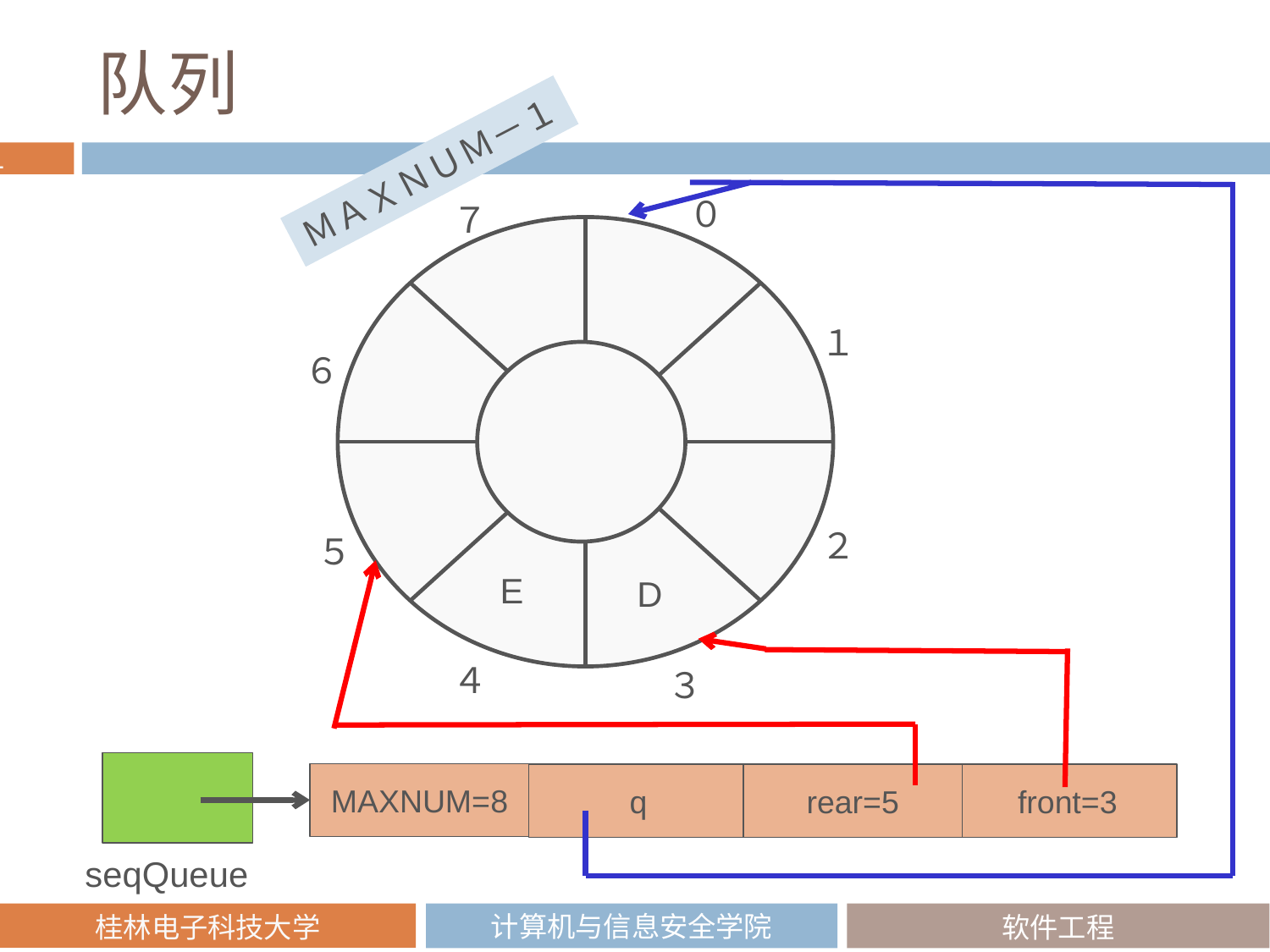

# 队列
ＭＡＸＮＵＭ－１

０
７

１
６

２
５
E
D
４
３

MAXNUM=8
rear=5
q
front=3
seqQueue